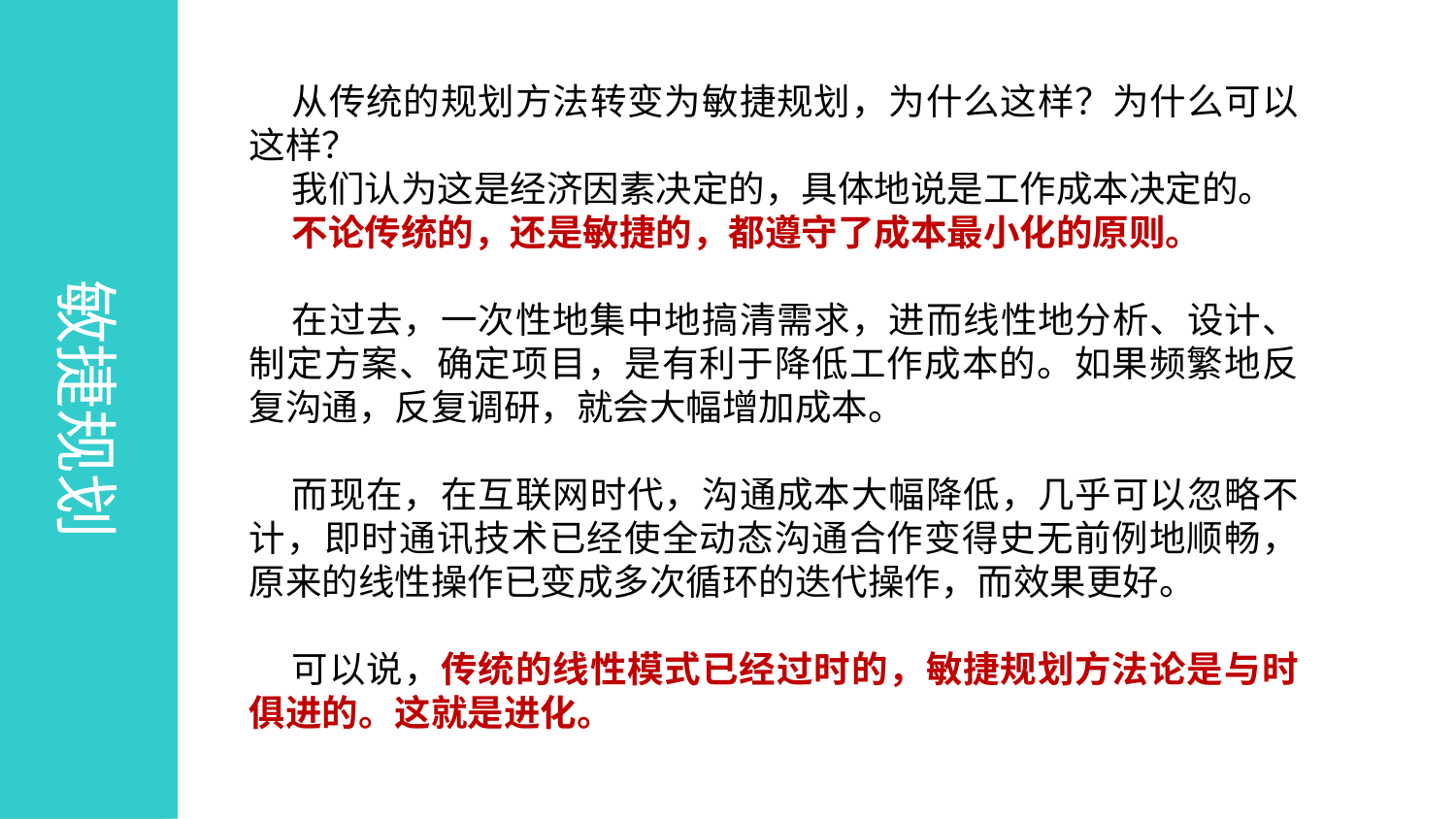

敏捷规划
从传统的规划方法转变为敏捷规划，为什么这样？为什么可以这样？
我们认为这是经济因素决定的，具体地说是工作成本决定的。
不论传统的，还是敏捷的，都遵守了成本最小化的原则。

在过去，一次性地集中地搞清需求，进而线性地分析、设计、制定方案、确定项目，是有利于降低工作成本的。如果频繁地反复沟通，反复调研，就会大幅增加成本。

而现在，在互联网时代，沟通成本大幅降低，几乎可以忽略不计，即时通讯技术已经使全动态沟通合作变得史无前例地顺畅，原来的线性操作已变成多次循环的迭代操作，而效果更好。

可以说，传统的线性模式已经过时的，敏捷规划方法论是与时俱进的。这就是进化。